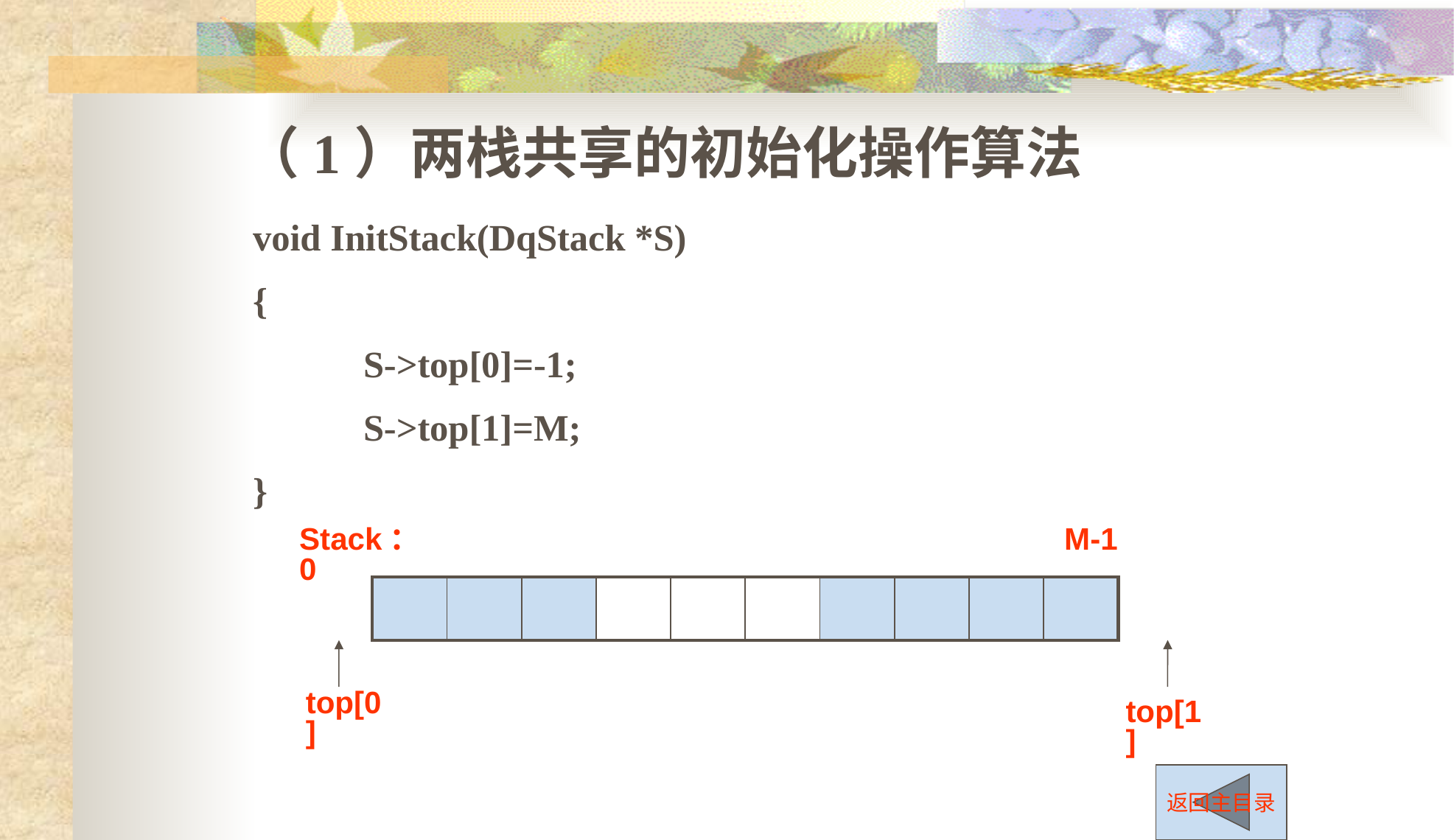

（1）两栈共享的初始化操作算法
void InitStack(DqStack *S)
{
	S->top[0]=-1;
	S->top[1]=M;
}

Stack：0
M-1
|  |  |  |  |  |  |  |  |  |  |
| --- | --- | --- | --- | --- | --- | --- | --- | --- | --- |

top[0]
top[1]
返回主目录